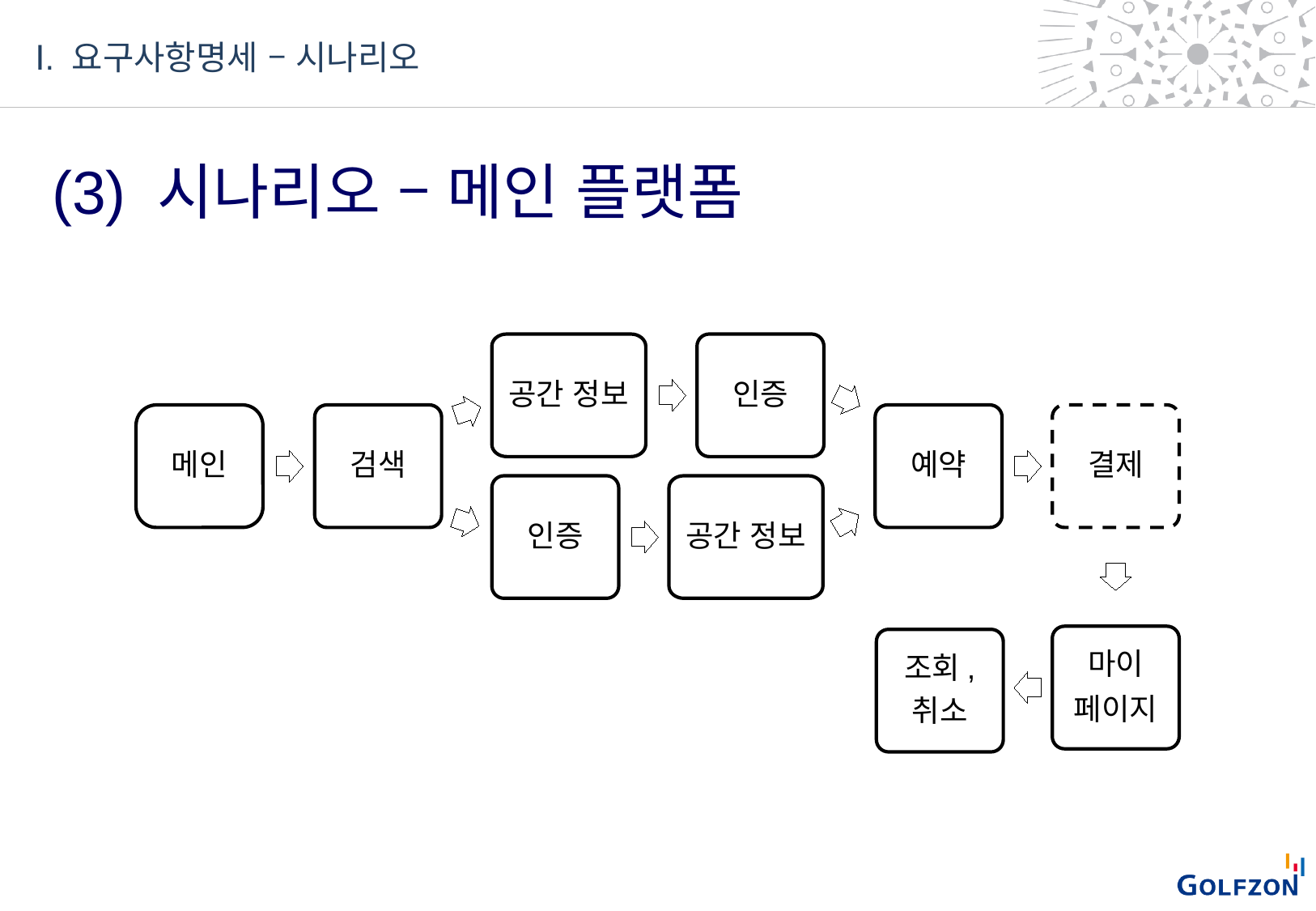

Ⅰ. 요구사항명세 – 시나리오
 (3) 시나리오 – 메인 플랫폼
인증
공간 정보

메인
예약
결제
검색

인증
공간 정보

마이
페이지
조회,
취소